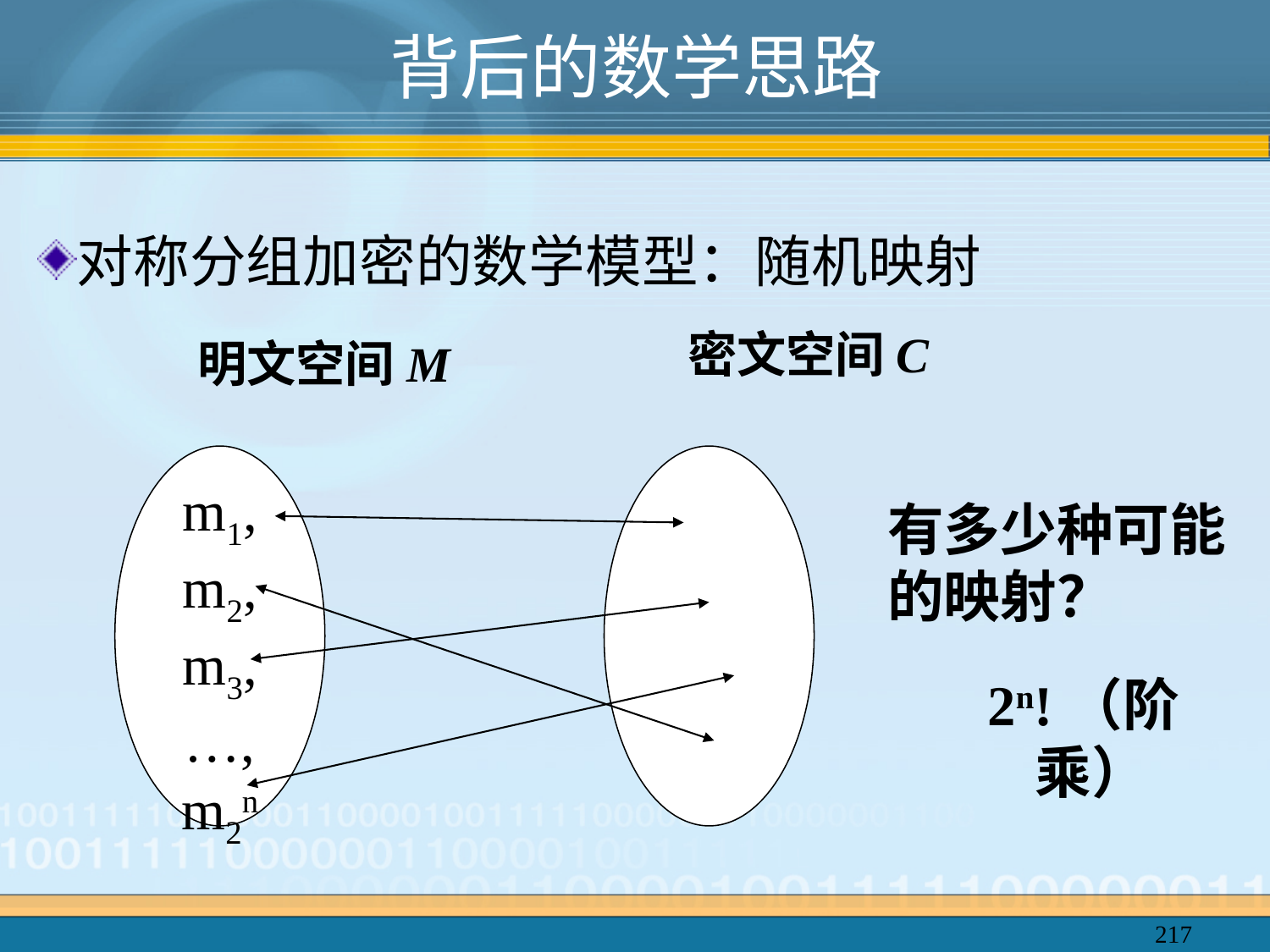

# 背后的数学思路
对称分组加密的数学模型：随机映射

密文空间C
明文空间M

m1,m2,m3,…, m2n
有多少种可能的映射？

2n!（阶乘）

217